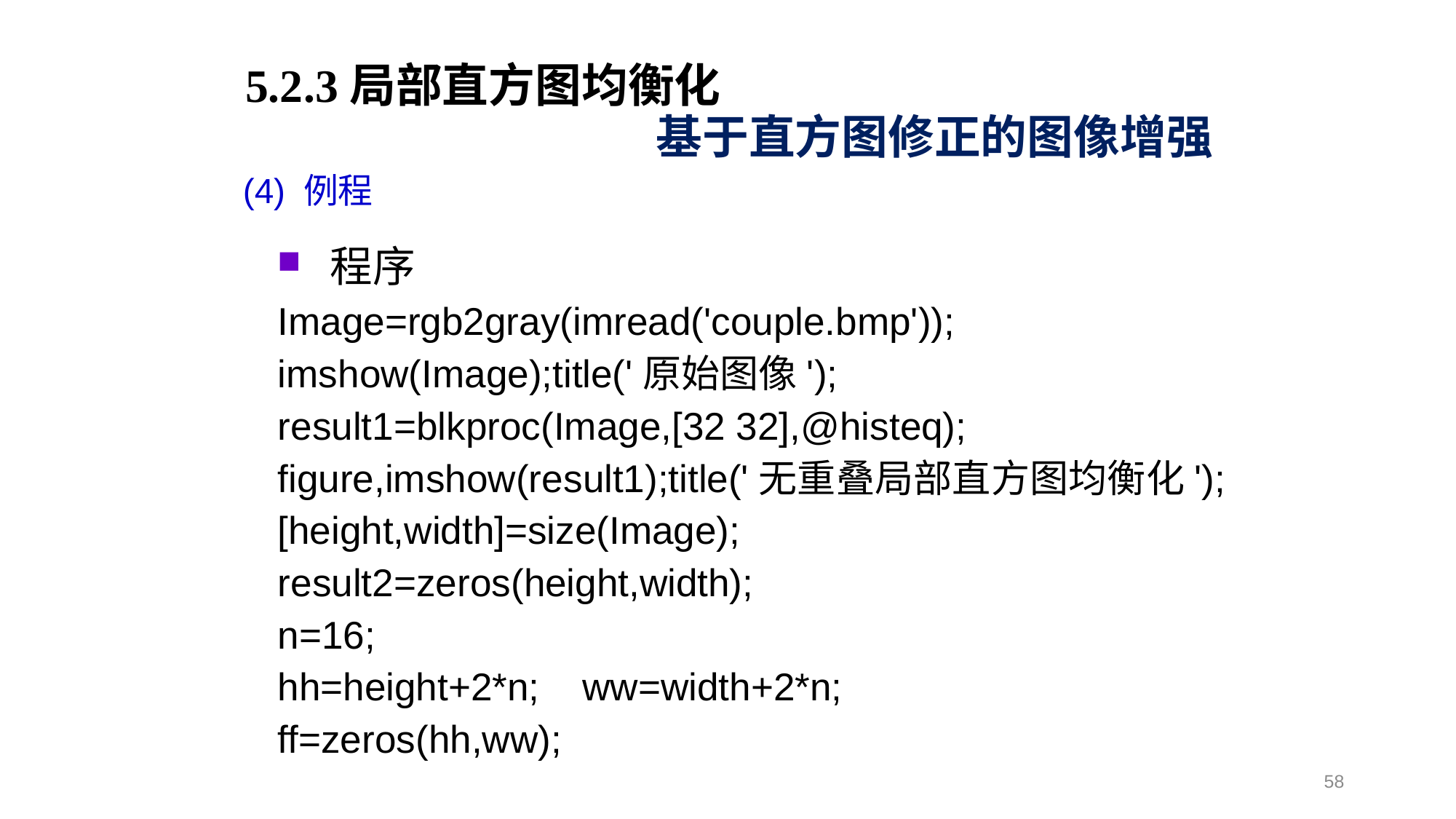

5.2.3局部直方图均衡化
基于直方图修正的图像增强
(4) 例程
程序
Image=rgb2gray(imread('couple.bmp'));
imshow(Image);title('原始图像');
result1=blkproc(Image,[32 32],@histeq);
figure,imshow(result1);title('无重叠局部直方图均衡化');
[height,width]=size(Image);
result2=zeros(height,width);
n=16;
hh=height+2*n;    ww=width+2*n;
ff=zeros(hh,ww);
58